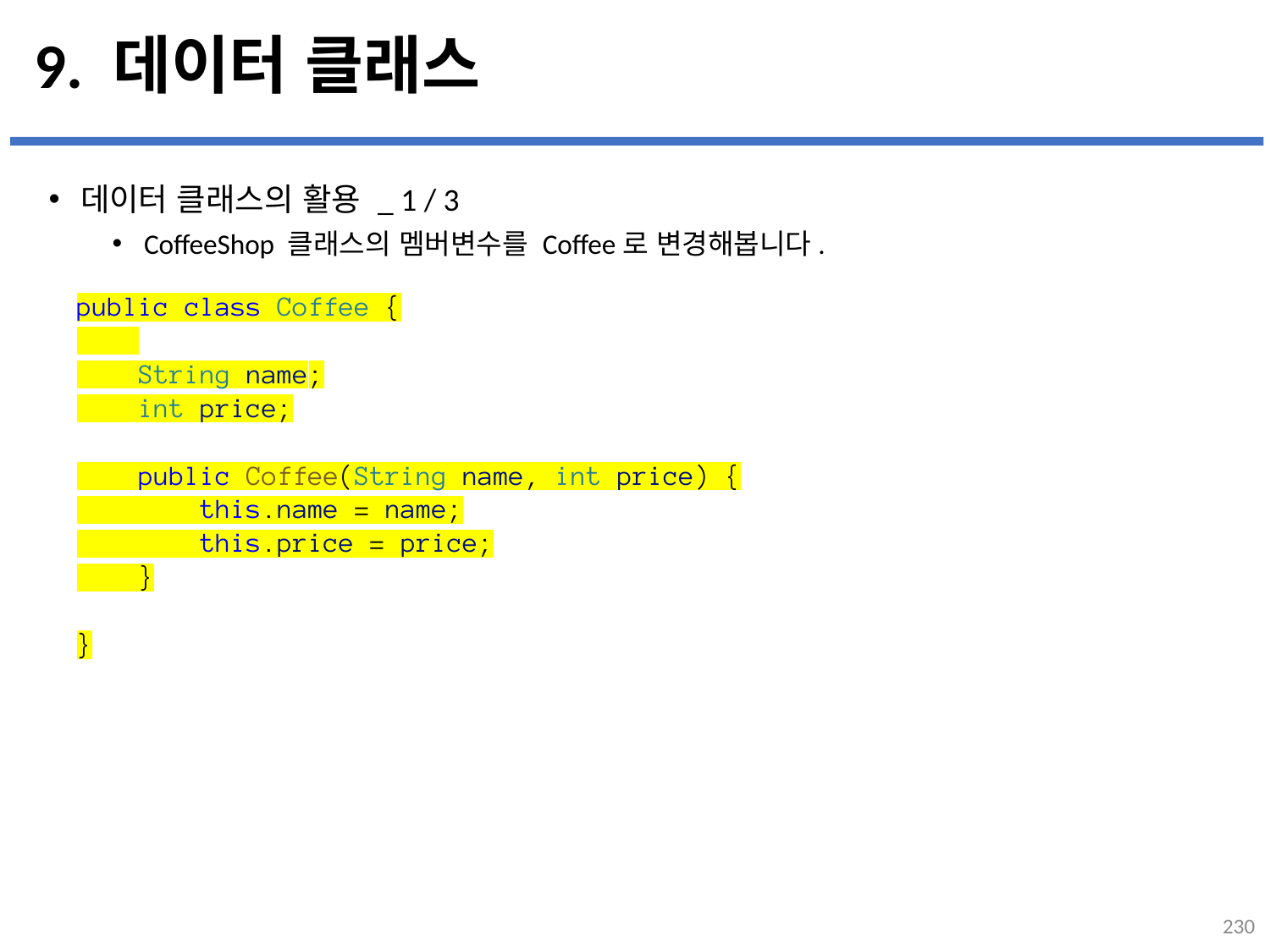

# 9. 데이터 클래스
데이터 클래스의 활용 _ 1 / 3
CoffeeShop 클래스의 멤버변수를 Coffee로 변경해봅니다.
...

설명
public class Coffee {

    String name;
    int price;
    public Coffee(String name, int price) {
        this.name = name;
        this.price = price;
    }
}
230